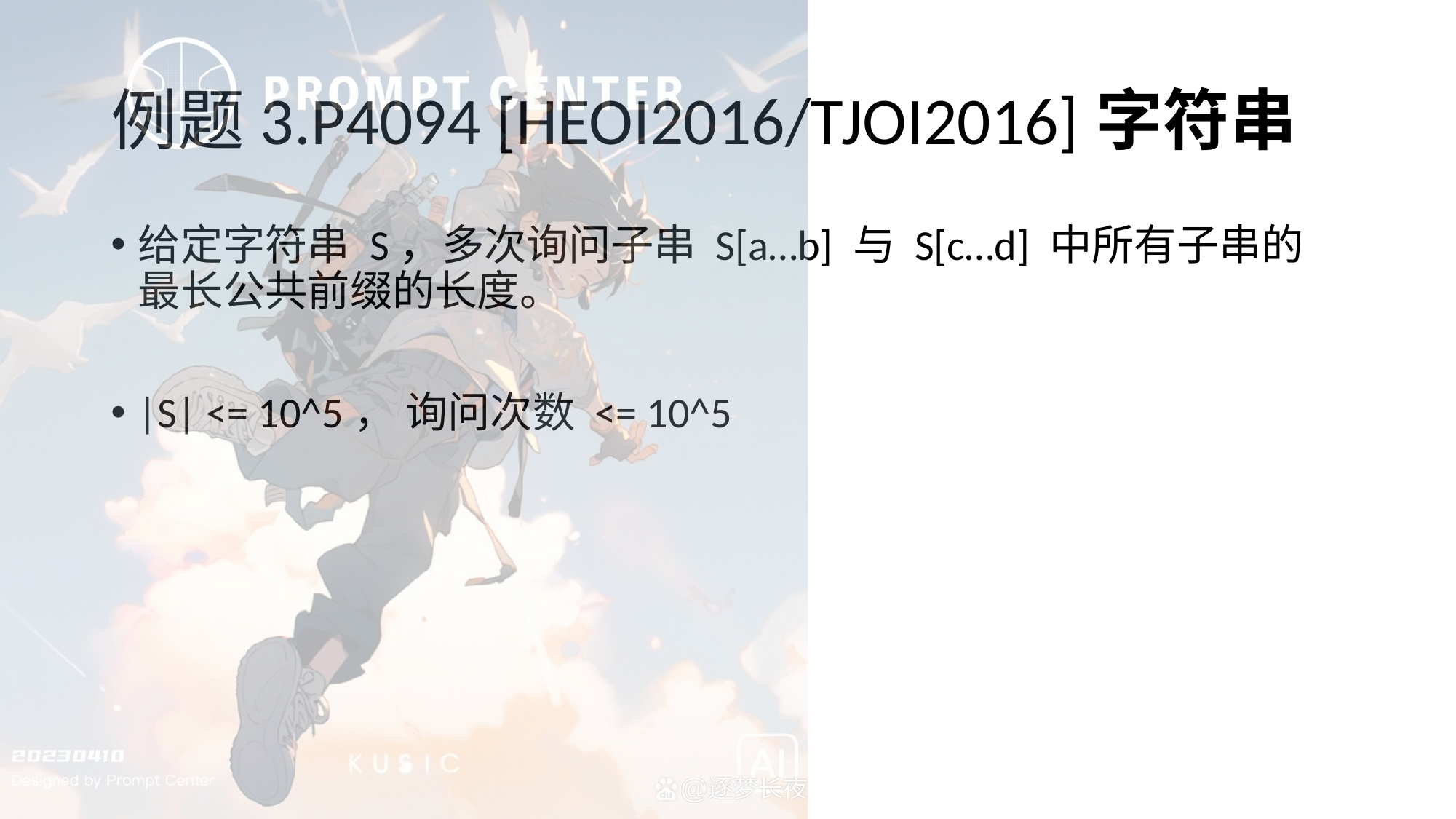

# 例题3.P4094 [HEOI2016/TJOI2016]字符串
给定字符串 S，多次询问子串 S[a…b] 与 S[c…d] 中所有子串的最长公共前缀的长度。

|S| <= 10^5， 询问次数 <= 10^5